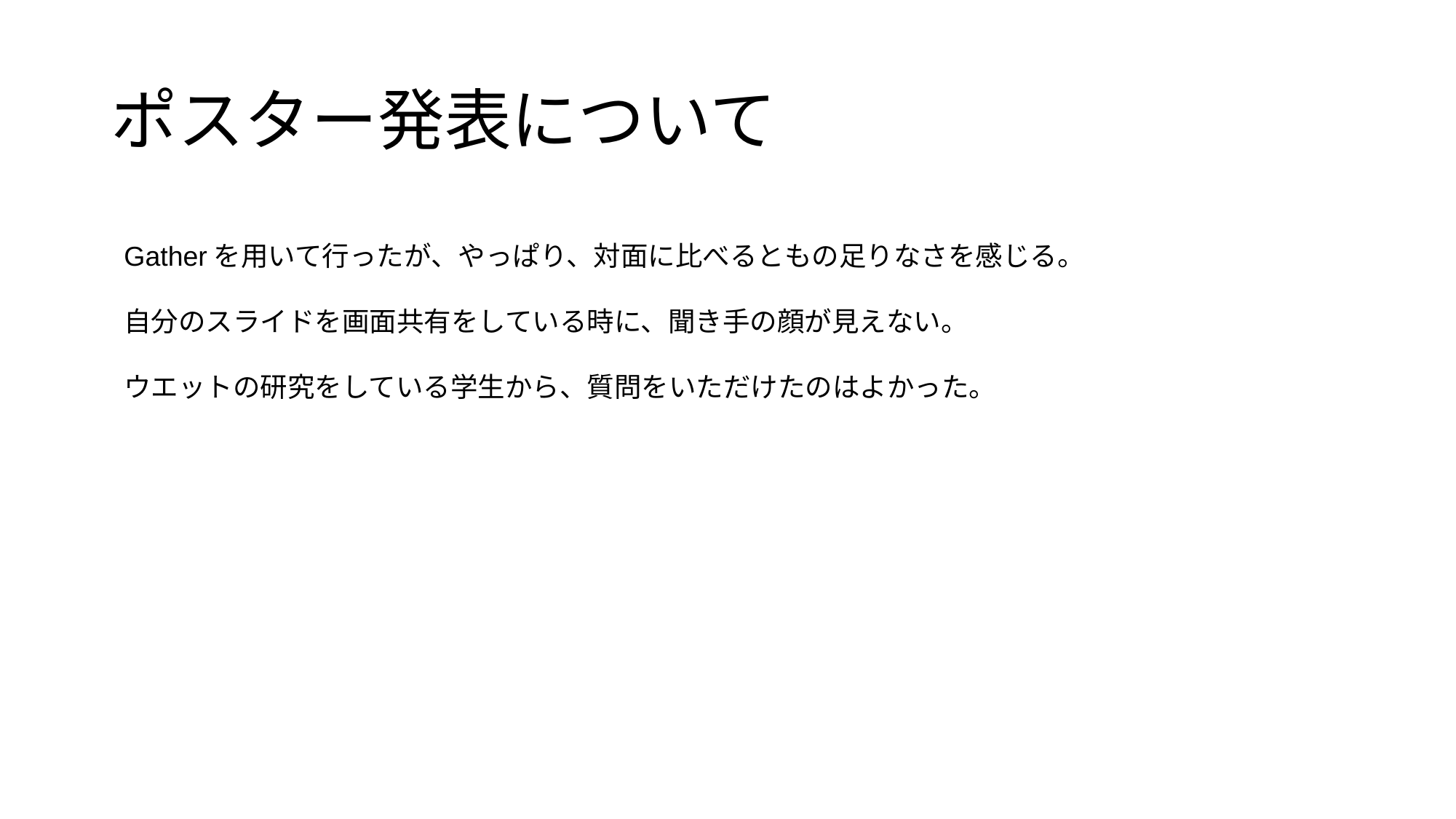

# ポスター発表について
Gatherを用いて行ったが、やっぱり、対面に比べるともの足りなさを感じる。

自分のスライドを画面共有をしている時に、聞き手の顔が見えない。

ウエットの研究をしている学生から、質問をいただけたのはよかった。